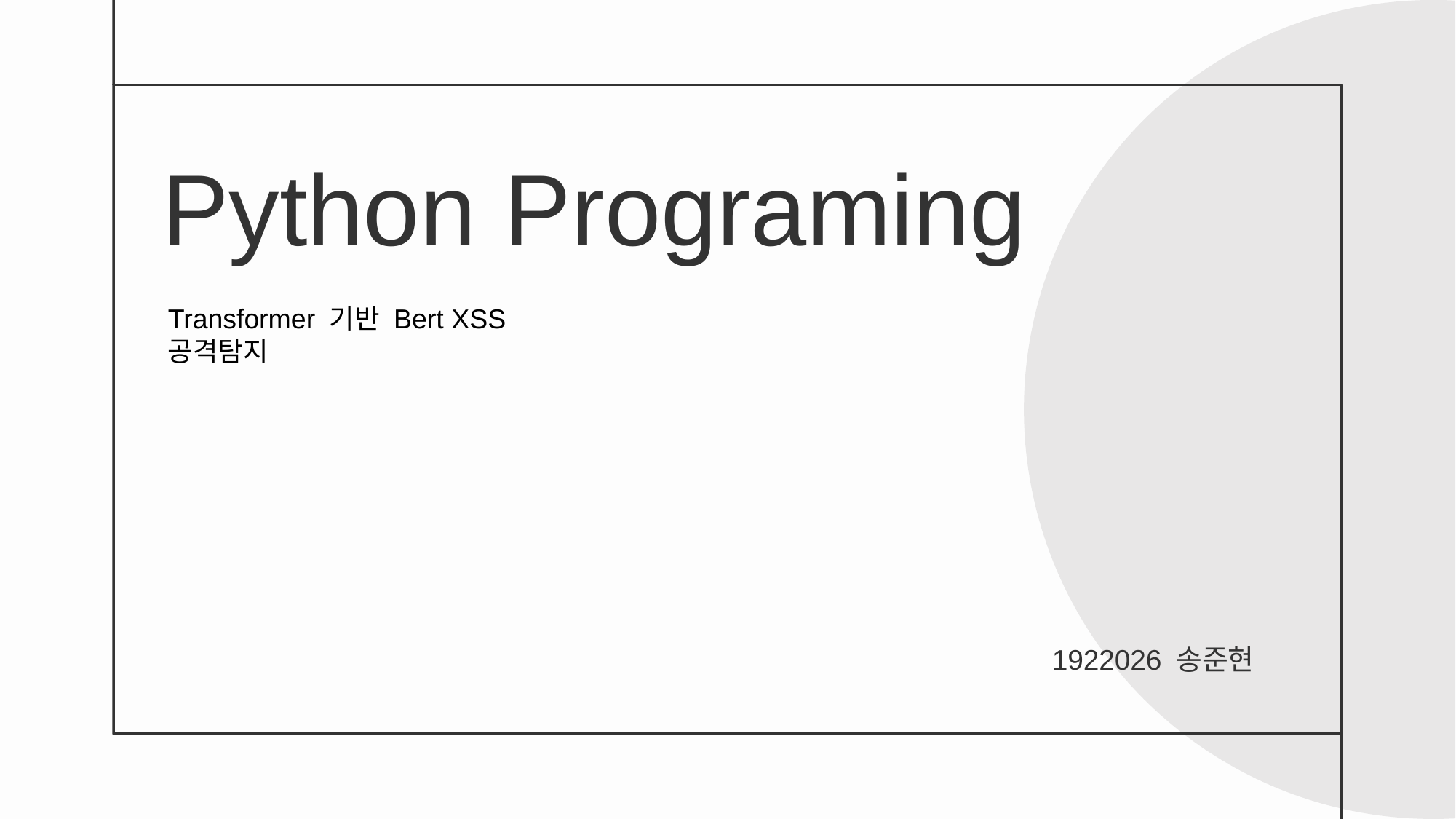

# Python Programing
Transformer 기반 Bert XSS 공격탐지
1922026 송준현